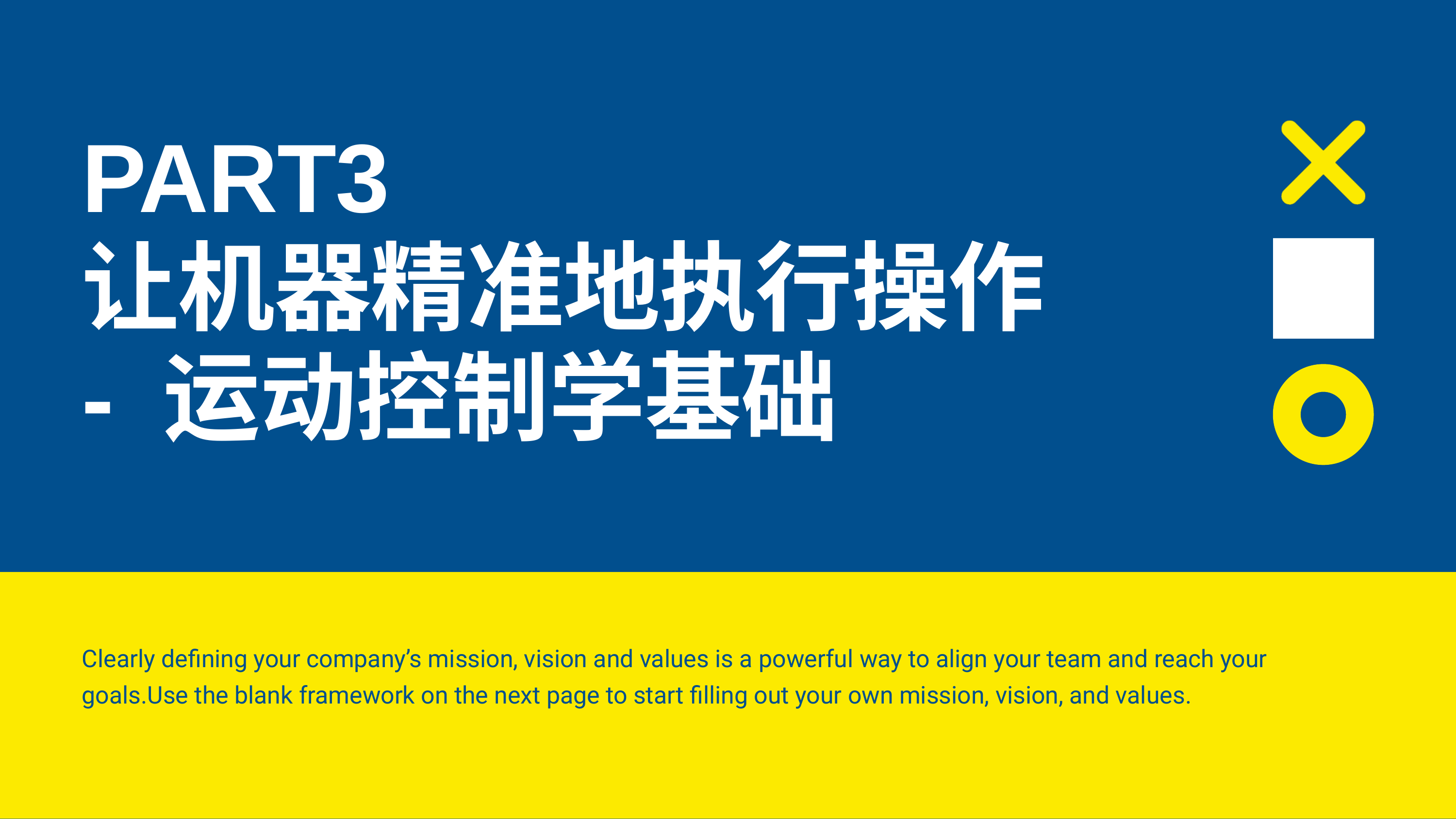

PART3
让机器精准地执行操作
- 运动控制学基础

Clearly defining your company’s mission, vision and values is a powerful way to align your team and reach your goals.Use the blank framework on the next page to start filling out your own mission, vision, and values.